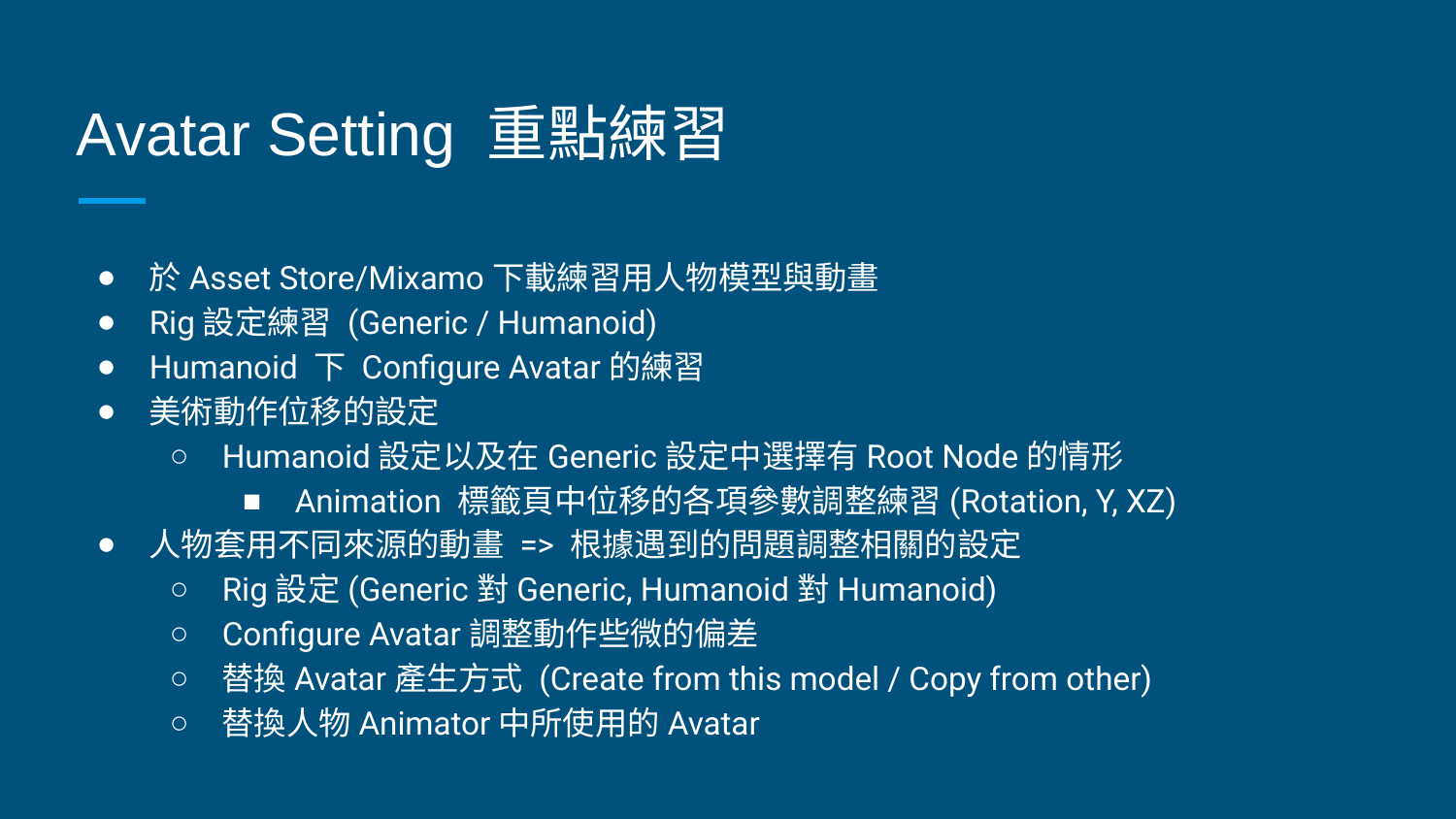

# Avatar Setting 重點練習
於Asset Store/Mixamo下載練習用人物模型與動畫
Rig設定練習 (Generic / Humanoid)
Humanoid 下 Configure Avatar的練習
美術動作位移的設定
Humanoid設定以及在Generic設定中選擇有Root Node的情形
Animation 標籤頁中位移的各項參數調整練習(Rotation, Y, XZ)
人物套用不同來源的動畫 => 根據遇到的問題調整相關的設定
Rig設定(Generic對Generic, Humanoid對Humanoid)
Configure Avatar調整動作些微的偏差
替換Avatar產生方式 (Create from this model / Copy from other)
替換人物Animator中所使用的Avatar